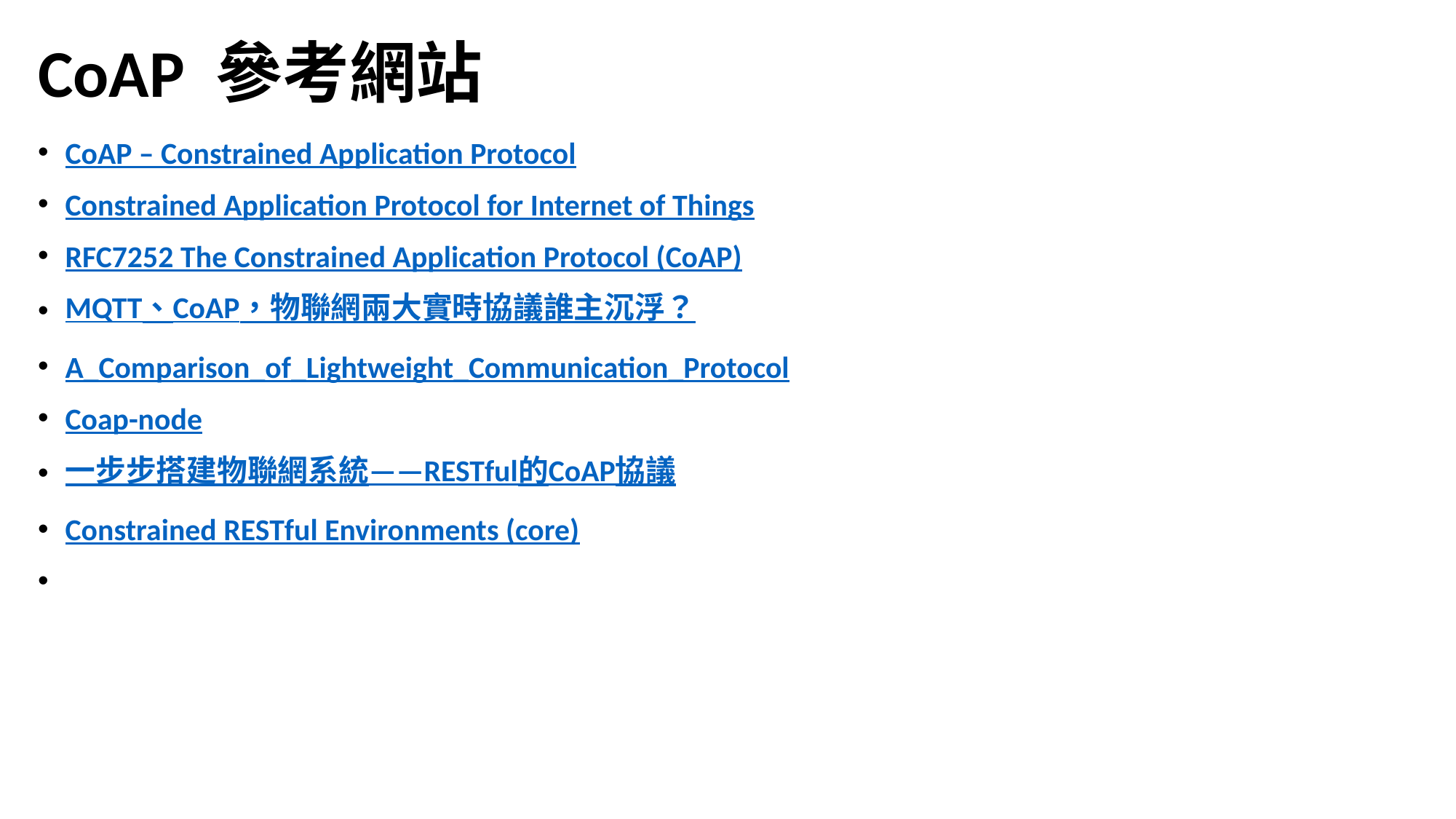

# CoAP 參考網站
CoAP – Constrained Application Protocol
Constrained Application Protocol for Internet of Things
RFC7252 The Constrained Application Protocol (CoAP)
MQTT、CoAP，物聯網兩大實時協議誰主沉浮？
A_Comparison_of_Lightweight_Communication_Protocol
Coap-node
一步步搭建物聯網系統——RESTful的CoAP協議
Constrained RESTful Environments (core)